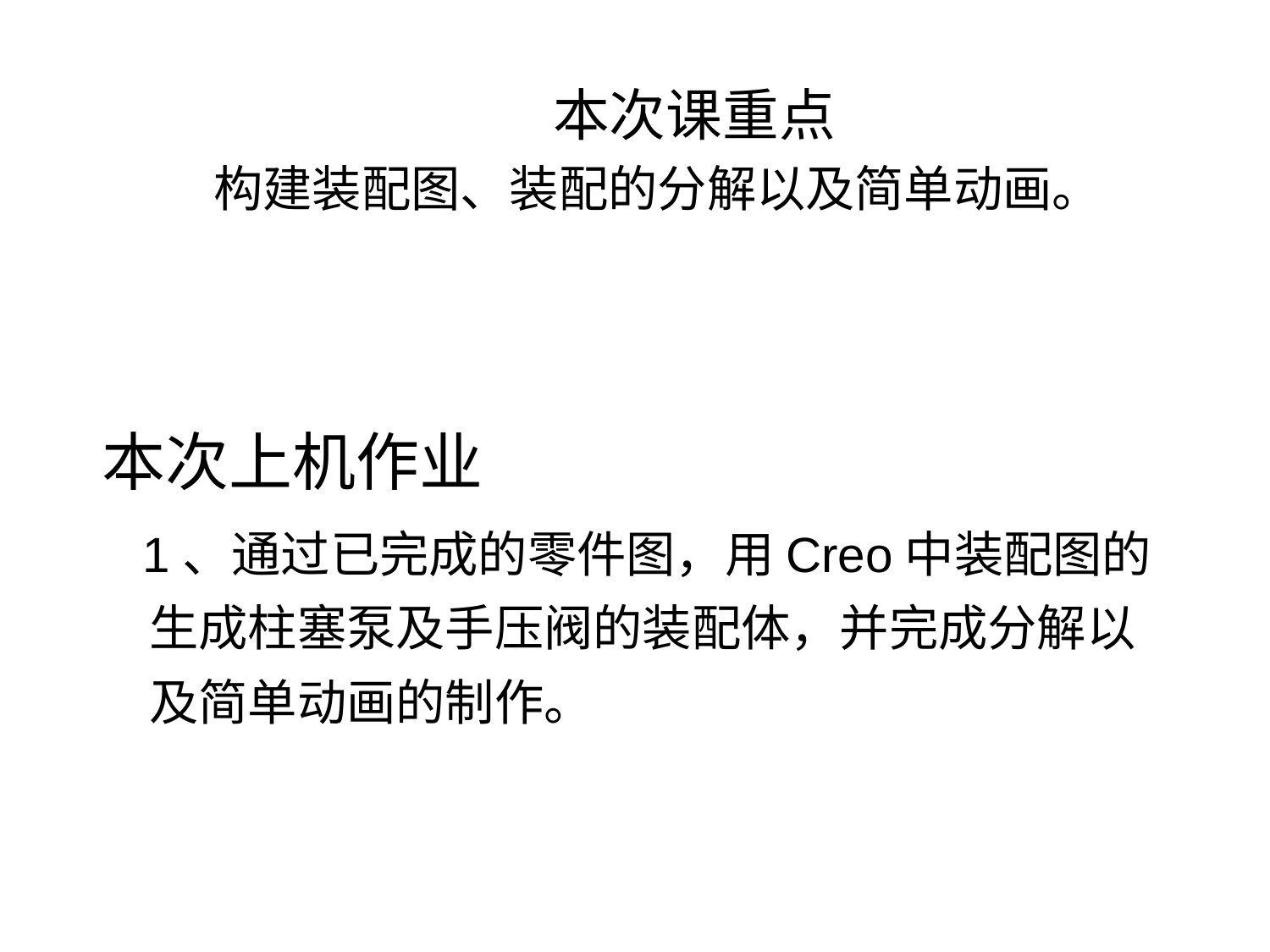

本次课重点
          构建装配图、装配的分解以及简单动画。

本次上机作业
   1、通过已完成的零件图，用Creo中装配图的生成柱塞泵及手压阀的装配体，并完成分解以及简单动画的制作。